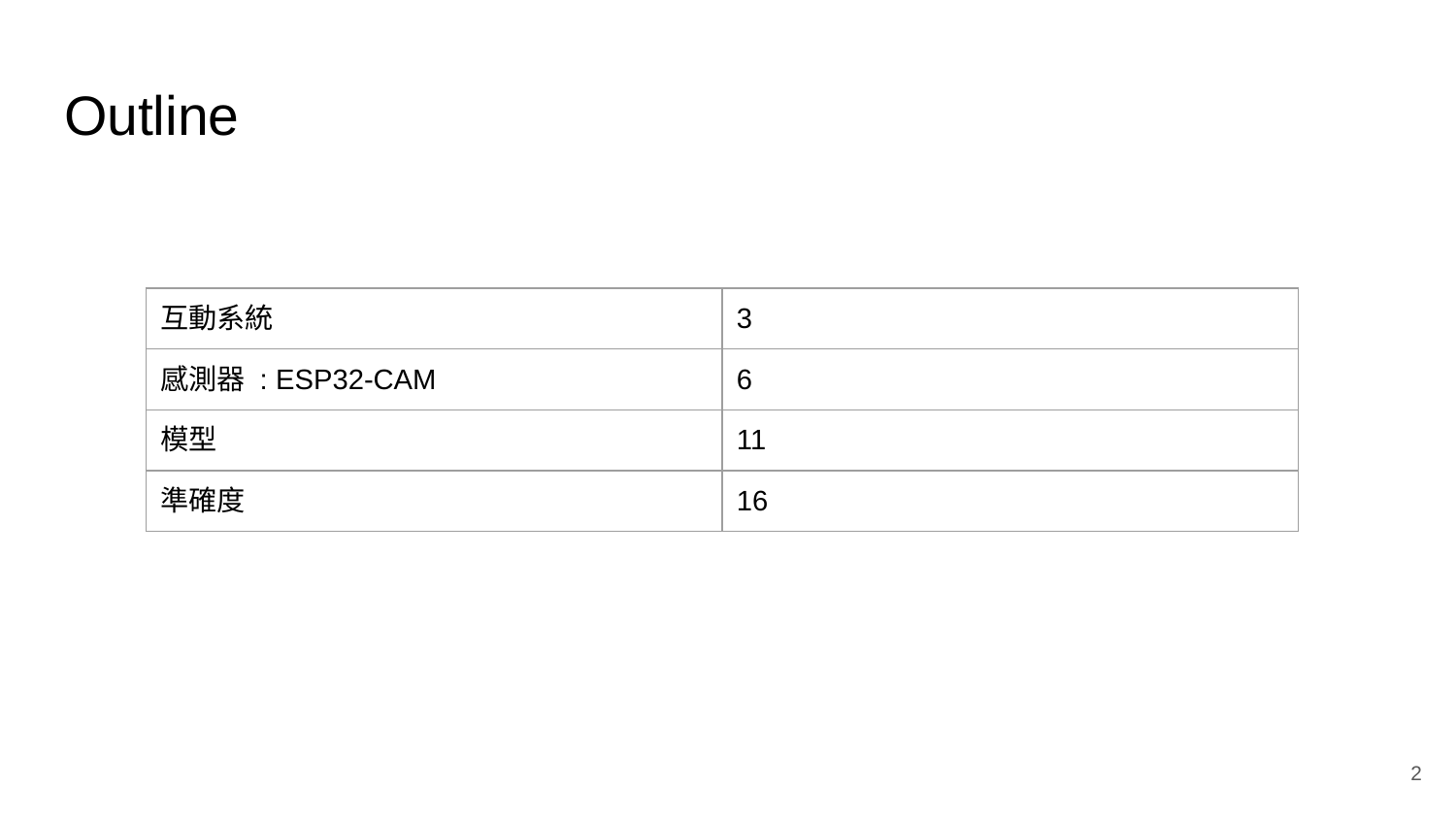

# Outline
| 互動系統 | 3 |
| --- | --- |
| 感測器 : ESP32-CAM | 6 |
| 模型 | 11 |
| 準確度 | 16 |
2